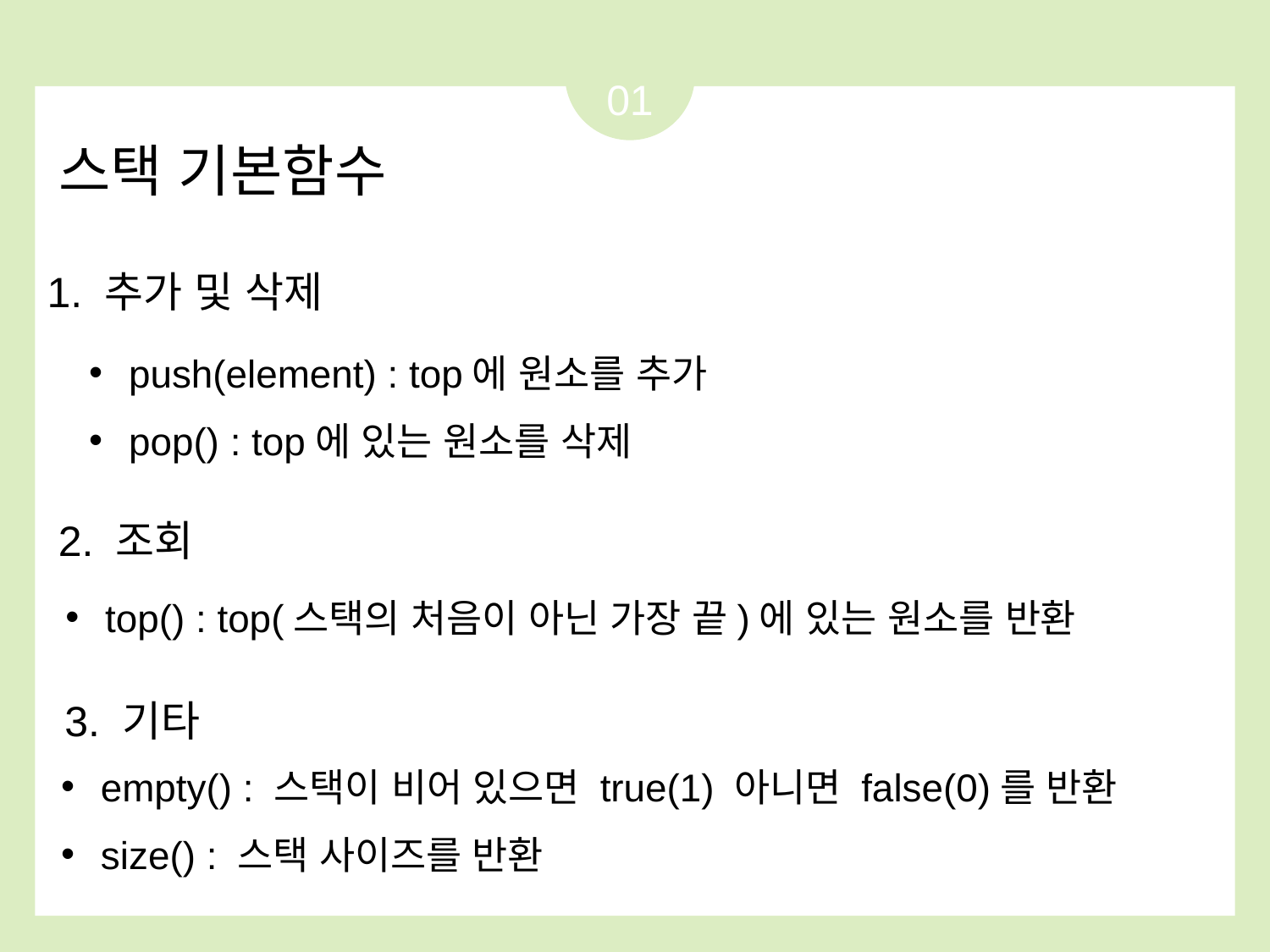

01

스택 기본함수
1. 추가 및 삭제
push(element) : top에 원소를 추가

pop() : top에 있는 원소를 삭제
2. 조회
top() : top(스택의 처음이 아닌 가장 끝)에 있는 원소를 반환
3. 기타
empty() : 스택이 비어 있으면 true(1) 아니면 false(0)를 반환

size() : 스택 사이즈를 반환